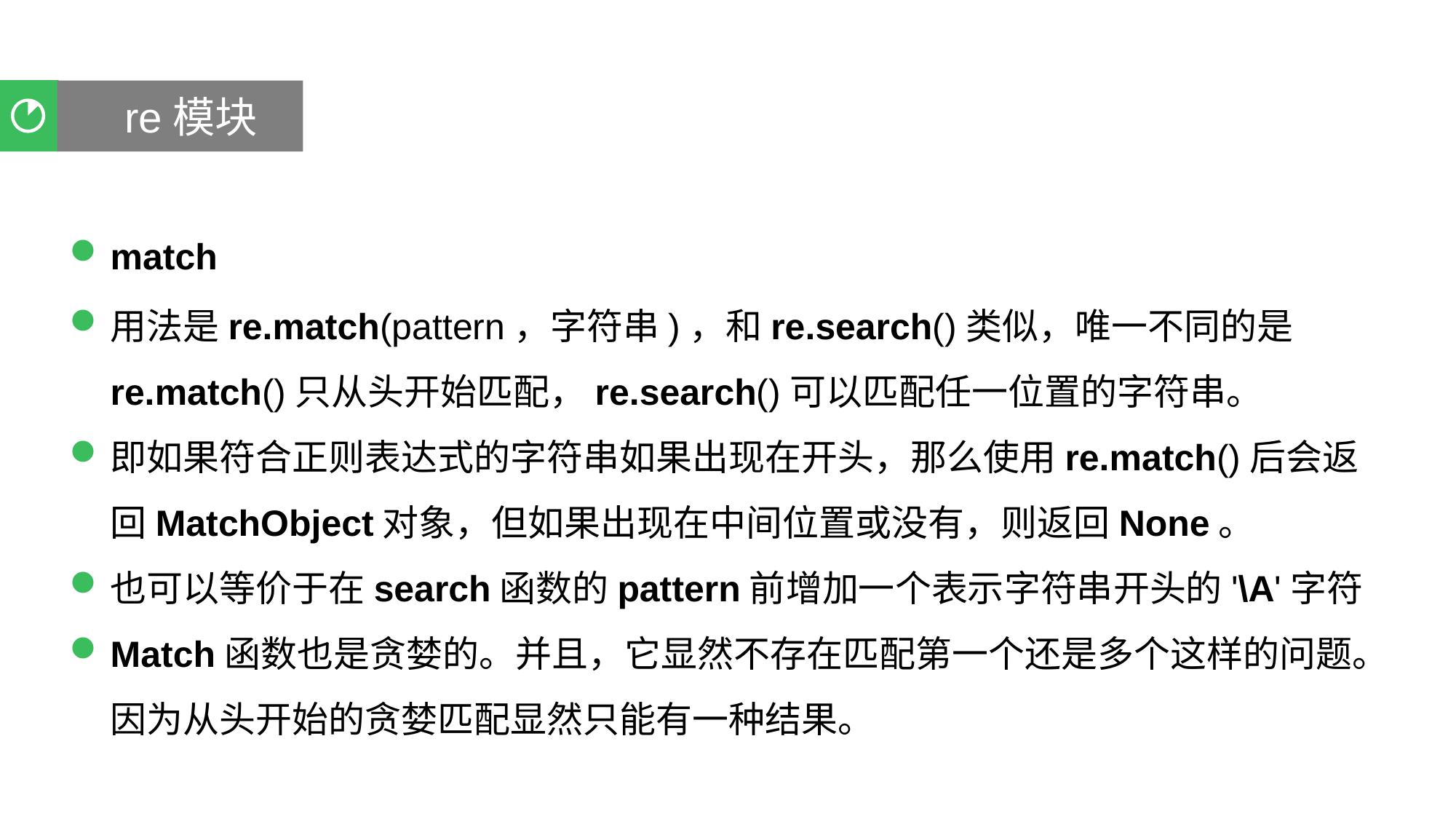

re模块

聚类分析
match
用法是re.match(pattern，字符串)，和re.search()类似，唯一不同的是re.match()只从头开始匹配，re.search()可以匹配任一位置的字符串。
即如果符合正则表达式的字符串如果出现在开头，那么使用re.match()后会返回MatchObject对象，但如果出现在中间位置或没有，则返回None。
也可以等价于在search函数的pattern前增加一个表示字符串开头的'\A'字符
Match函数也是贪婪的。并且，它显然不存在匹配第一个还是多个这样的问题。因为从头开始的贪婪匹配显然只能有一种结果。